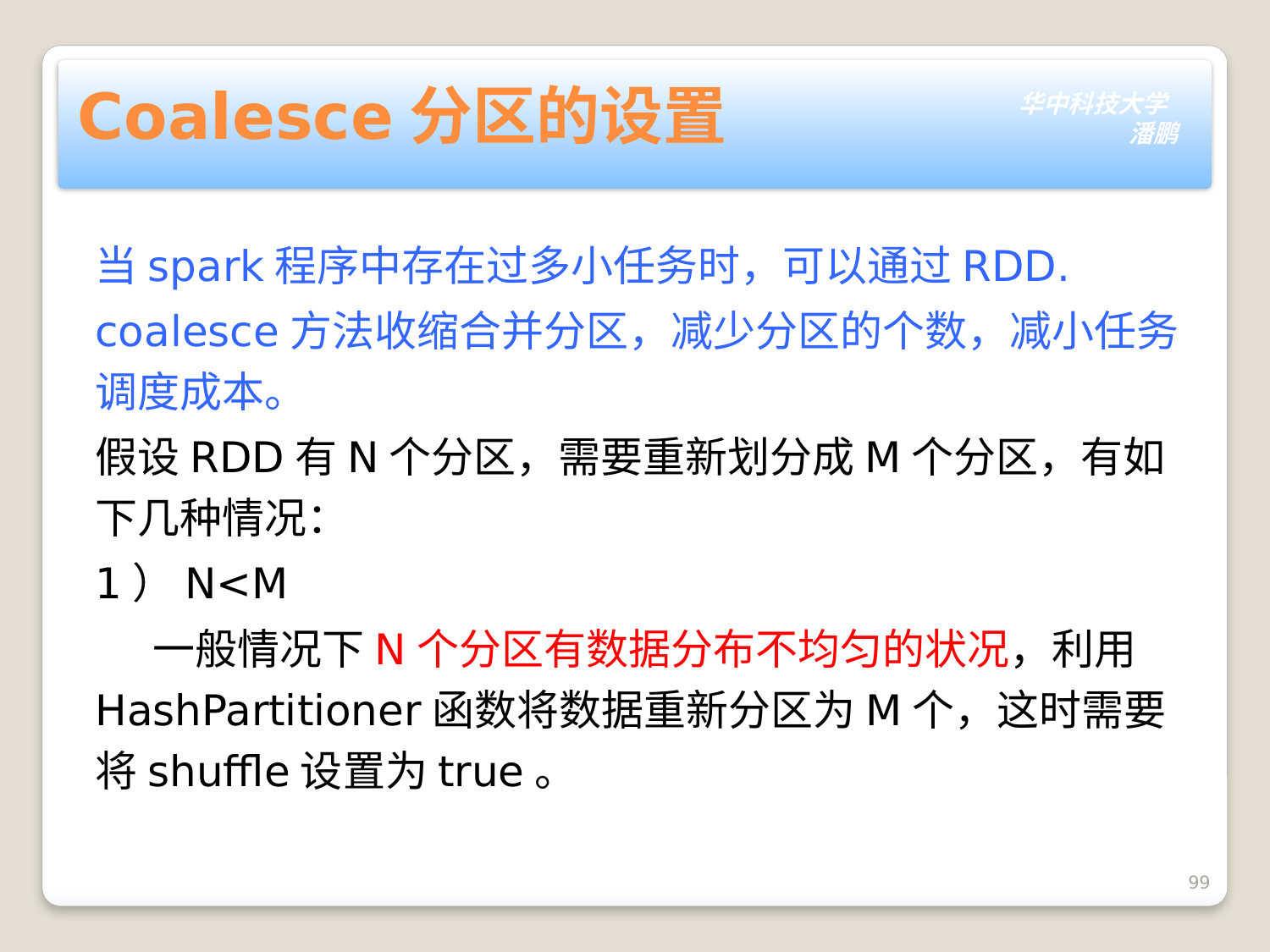

# Coalesce分区的设置
当spark程序中存在过多小任务时，可以通过RDD.
coalesce方法收缩合并分区，减少分区的个数，减小任务调度成本。
假设RDD有N个分区，需要重新划分成M个分区，有如下几种情况：
1）N<M
     一般情况下N个分区有数据分布不均匀的状况，利用HashPartitioner函数将数据重新分区为M个，这时需要将shuffle设置为true。
99